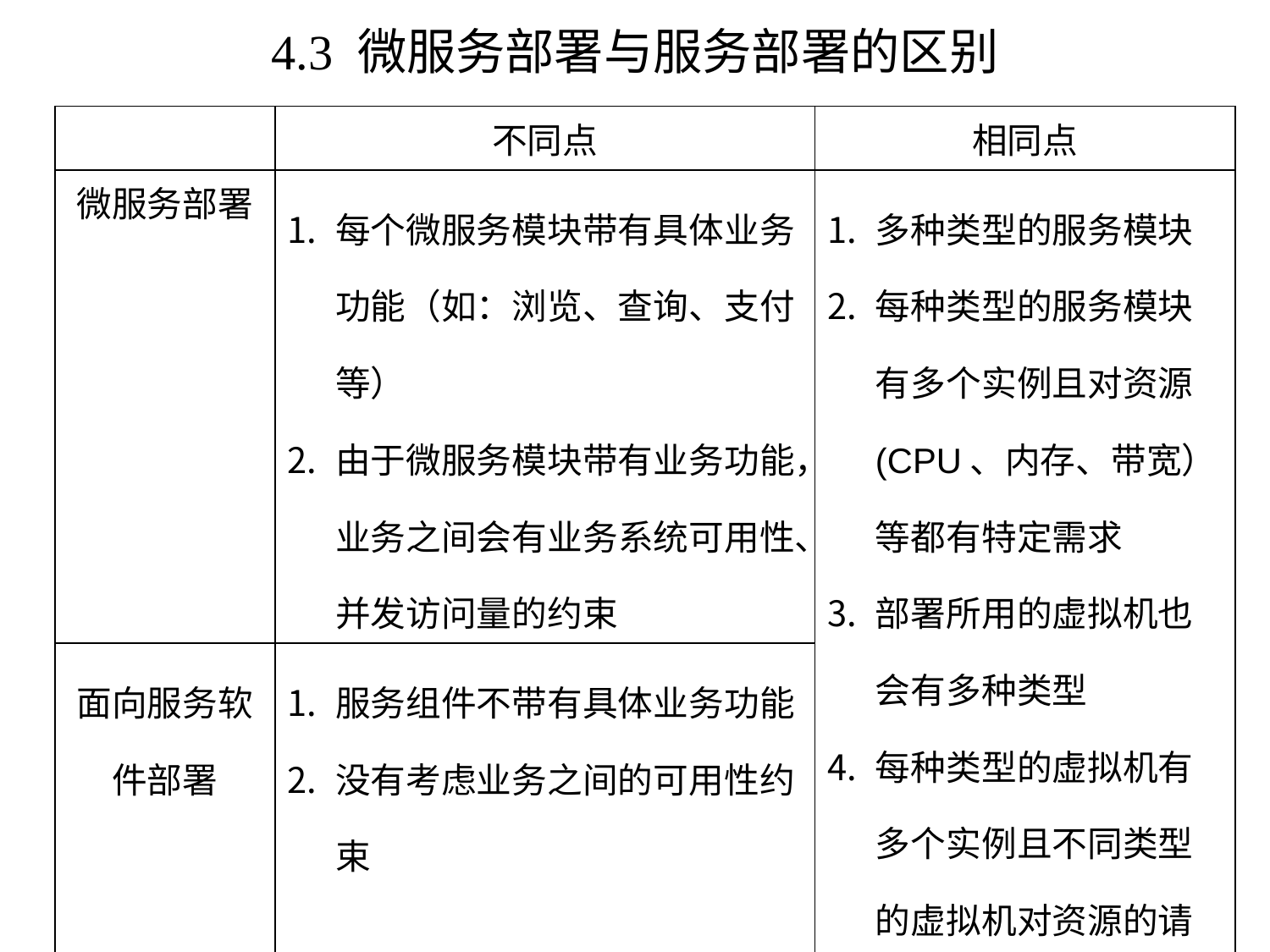

# 4.3 微服务部署与服务部署的区别
|  | 不同点 | 相同点 |
| --- | --- | --- |
| 微服务部署 | 每个微服务模块带有具体业务功能（如：浏览、查询、支付等） 由于微服务模块带有业务功能，业务之间会有业务系统可用性、并发访问量的约束 | 多种类型的服务模块 每种类型的服务模块有多个实例且对资源(CPU、内存、带宽）等都有特定需求 部署所用的虚拟机也会有多种类型 每种类型的虚拟机有多个实例且不同类型的虚拟机对资源的请求也不相同 |
| 面向服务软件部署 | 服务组件不带有具体业务功能 没有考虑业务之间的可用性约束 |  |